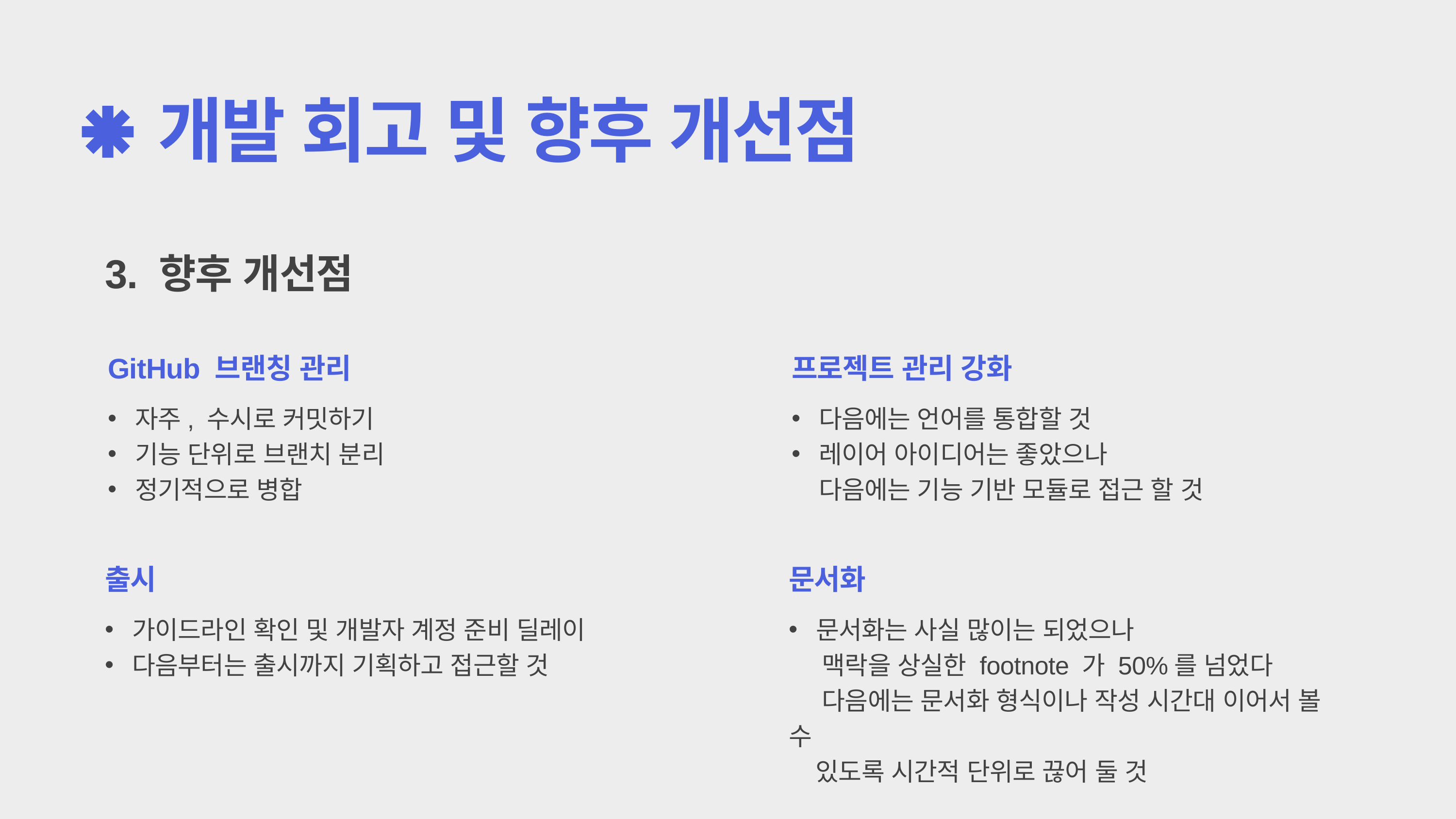

개발 회고 및 향후 개선점

3. 향후 개선점
GitHub 브랜칭 관리
자주, 수시로 커밋하기
기능 단위로 브랜치 분리
정기적으로 병합
프로젝트 관리 강화
다음에는 언어를 통합할 것
레이어 아이디어는 좋았으나
다음에는 기능 기반 모듈로 접근 할 것
출시
가이드라인 확인 및 개발자 계정 준비 딜레이
다음부터는 출시까지 기획하고 접근할 것
문서화
문서화는 사실 많이는 되었으나
    맥락을 상실한 footnote 가 50%를 넘었다
    다음에는 문서화 형식이나 작성 시간대 이어서 볼 수
    있도록 시간적 단위로 끊어 둘 것